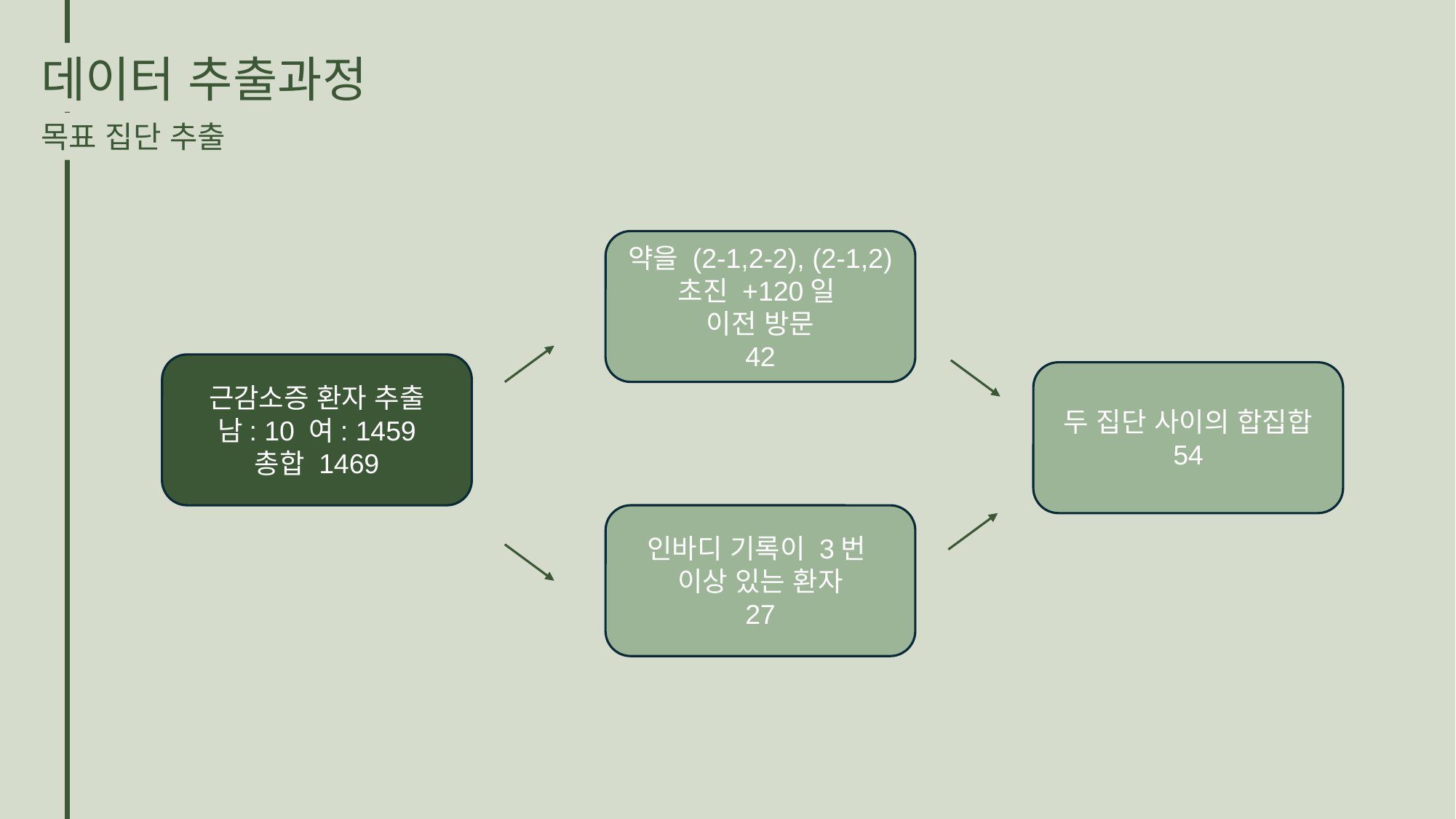

데이터 추출과정
목표 집단 추출
약을 (2-1,2-2), (2-1,2)
초진 +120일
이전 방문
42
근감소증 환자 추출
남: 10 여: 1459
총합 1469
두 집단 사이의 합집합
54
인바디 기록이 3번
이상 있는 환자
27